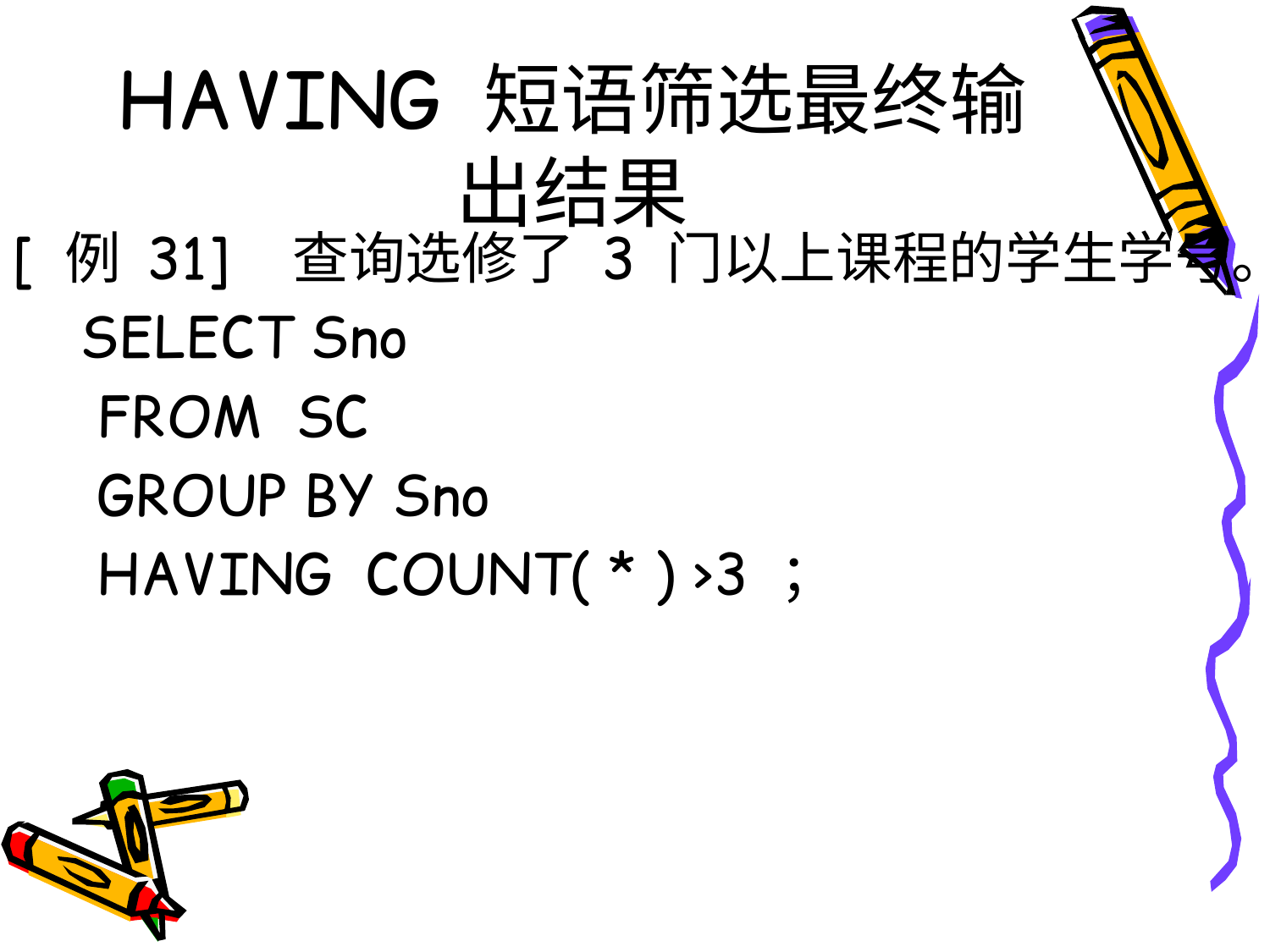

# HAVING 短语筛选最终输出结果
[ 例 31]   查询选修了 3 门以上课程的学生学号。
    SELECT Sno
     FROM  SC
     GROUP BY Sno
     HAVING  COUNT( * ) >3 ；